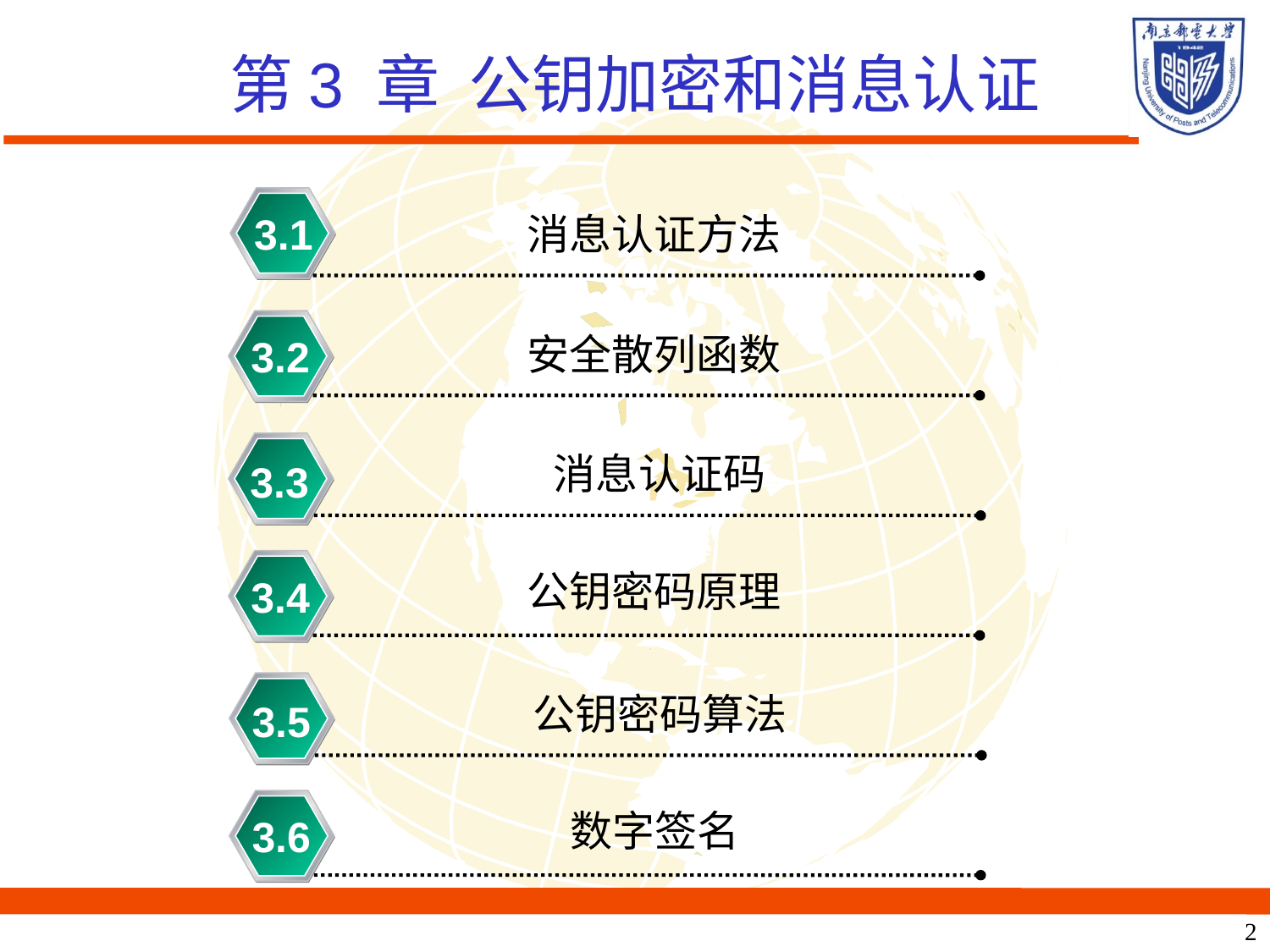

# 第3 章  公钥加密和消息认证

消息认证方法
3.1

安全散列函数
3.2

消息认证码
3.3

公钥密码原理
3.4

公钥密码算法
3.5

数字签名
3.6

2